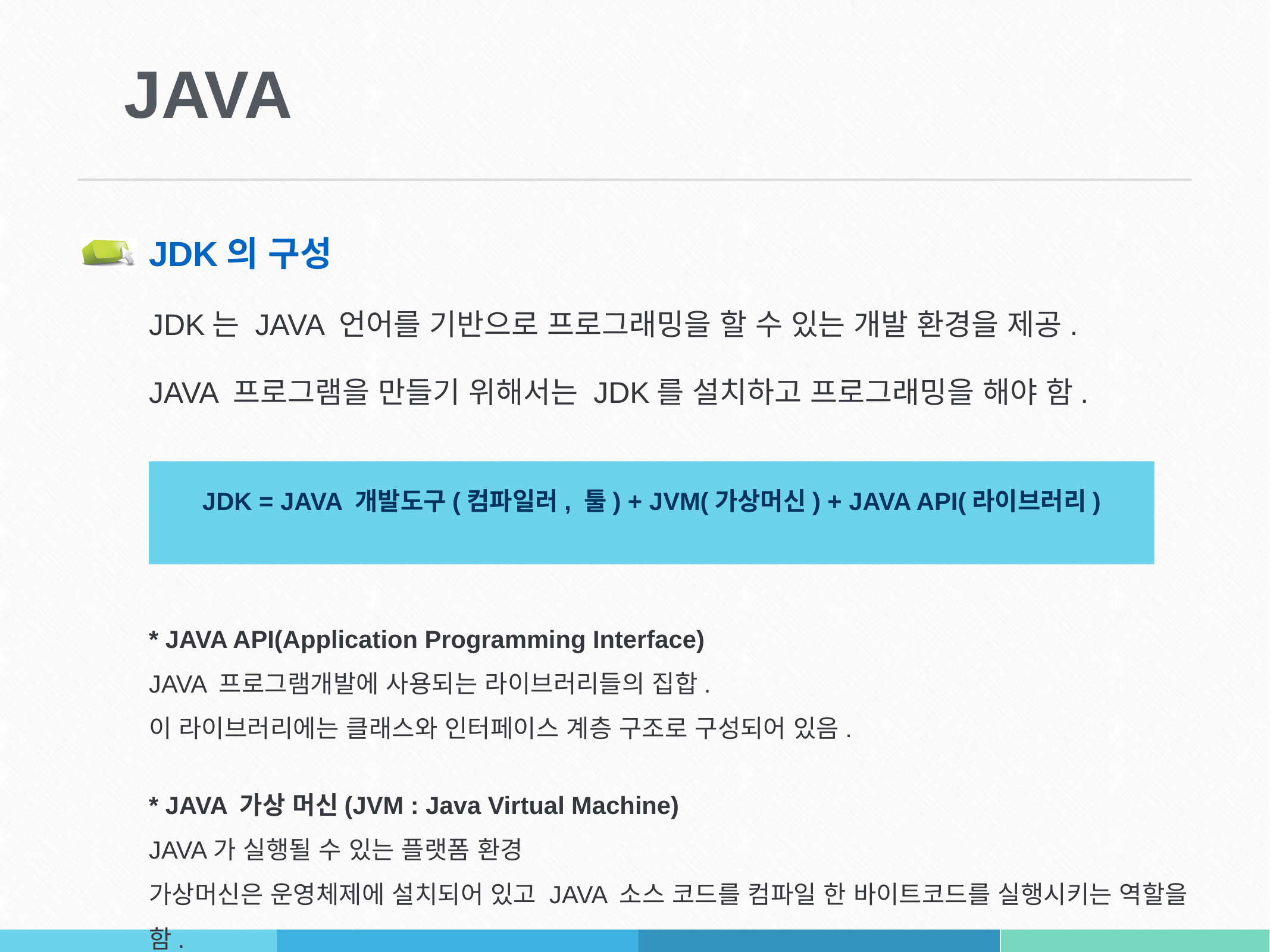

# JAVA

2
JDK의 구성
JDK는 JAVA 언어를 기반으로 프로그래밍을 할 수 있는 개발 환경을 제공.
JAVA 프로그램을 만들기 위해서는 JDK를 설치하고 프로그래밍을 해야 함.
JDK = JAVA 개발도구(컴파일러, 툴) + JVM(가상머신) + JAVA API(라이브러리)
* JAVA API(Application Programming Interface)
JAVA 프로그램개발에 사용되는 라이브러리들의 집합.
이 라이브러리에는 클래스와 인터페이스 계층 구조로 구성되어 있음.
* JAVA 가상 머신(JVM : Java Virtual Machine)
JAVA가 실행될 수 있는 플랫폼 환경
가상머신은 운영체제에 설치되어 있고 JAVA 소스 코드를 컴파일 한 바이트코드를 실행시키는 역할을 함.